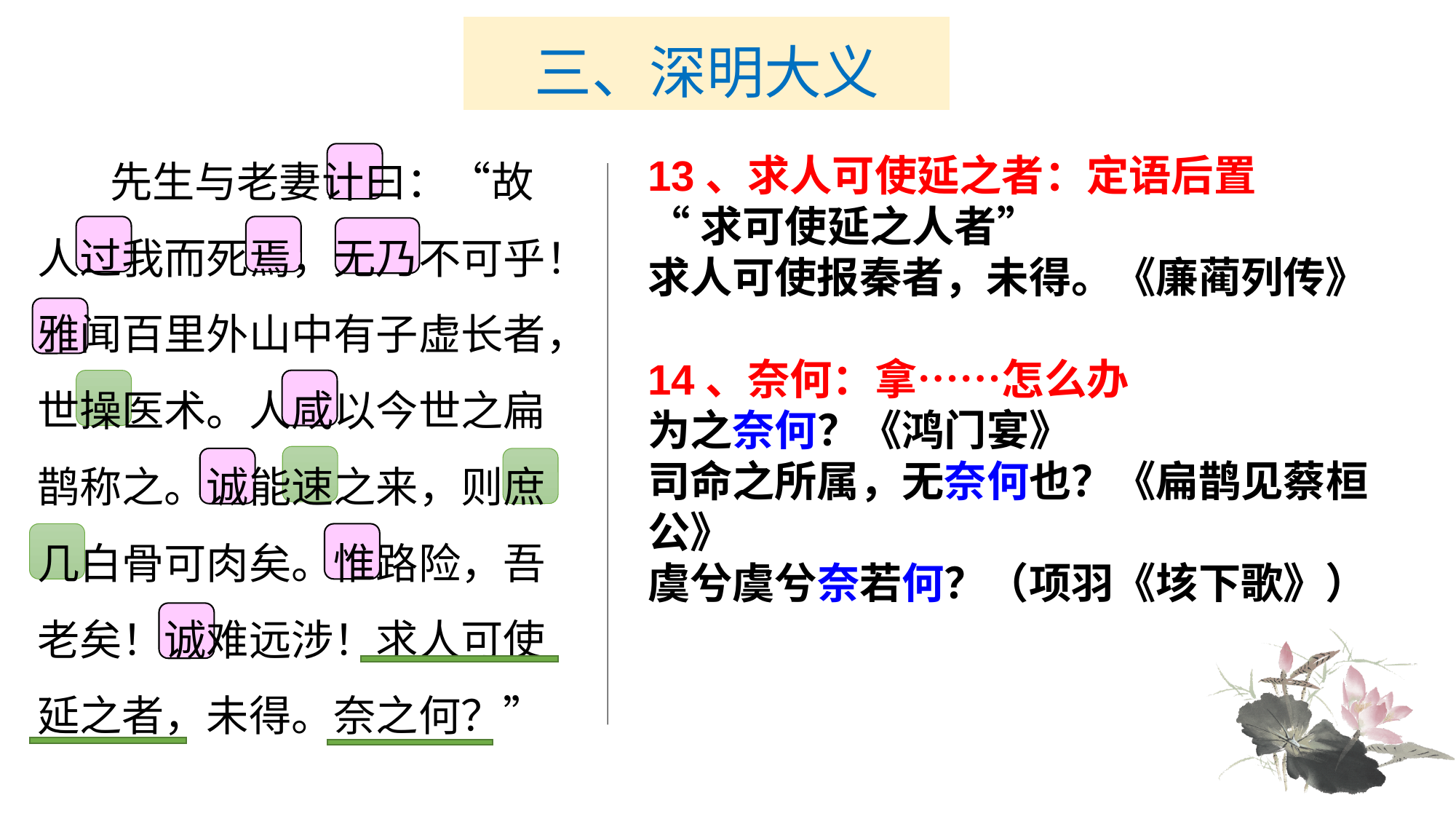

# 三、深明大义
　　先生与老妻计曰：“故人过我而死焉，无乃不可乎！雅闻百里外山中有子虚长者，世操医术。人咸以今世之扁鹊称之。诚能速之来，则庶几白骨可肉矣。惟路险，吾老矣！诚难远涉！求人可使延之者，未得。奈之何？”

13、求人可使延之者：定语后置
“求可使延之人者”
求人可使报秦者，未得。《廉蔺列传》

14、奈何：拿……怎么办
为之奈何？《鸿门宴》
司命之所属，无奈何也？《扁鹊见蔡桓公》
虞兮虞兮奈若何？（项羽《垓下歌》）